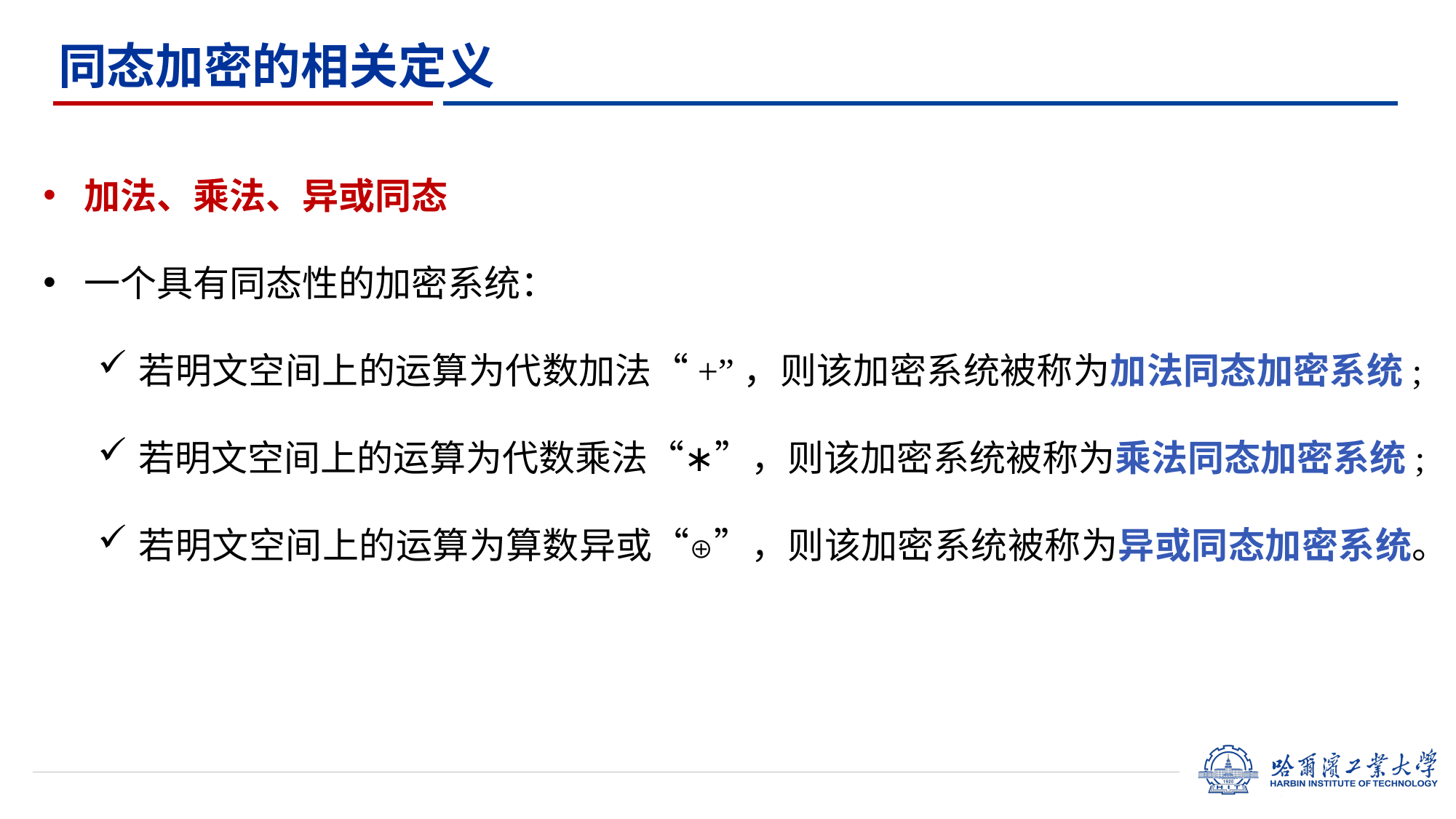

# 同态加密的相关定义
加法、乘法、异或同态
一个具有同态性的加密系统：
若明文空间上的运算为代数加法“+”，则该加密系统被称为加法同态加密系统;
若明文空间上的运算为代数乘法“∗”，则该加密系统被称为乘法同态加密系统;
若明文空间上的运算为算数异或“⊕”，则该加密系统被称为异或同态加密系统。